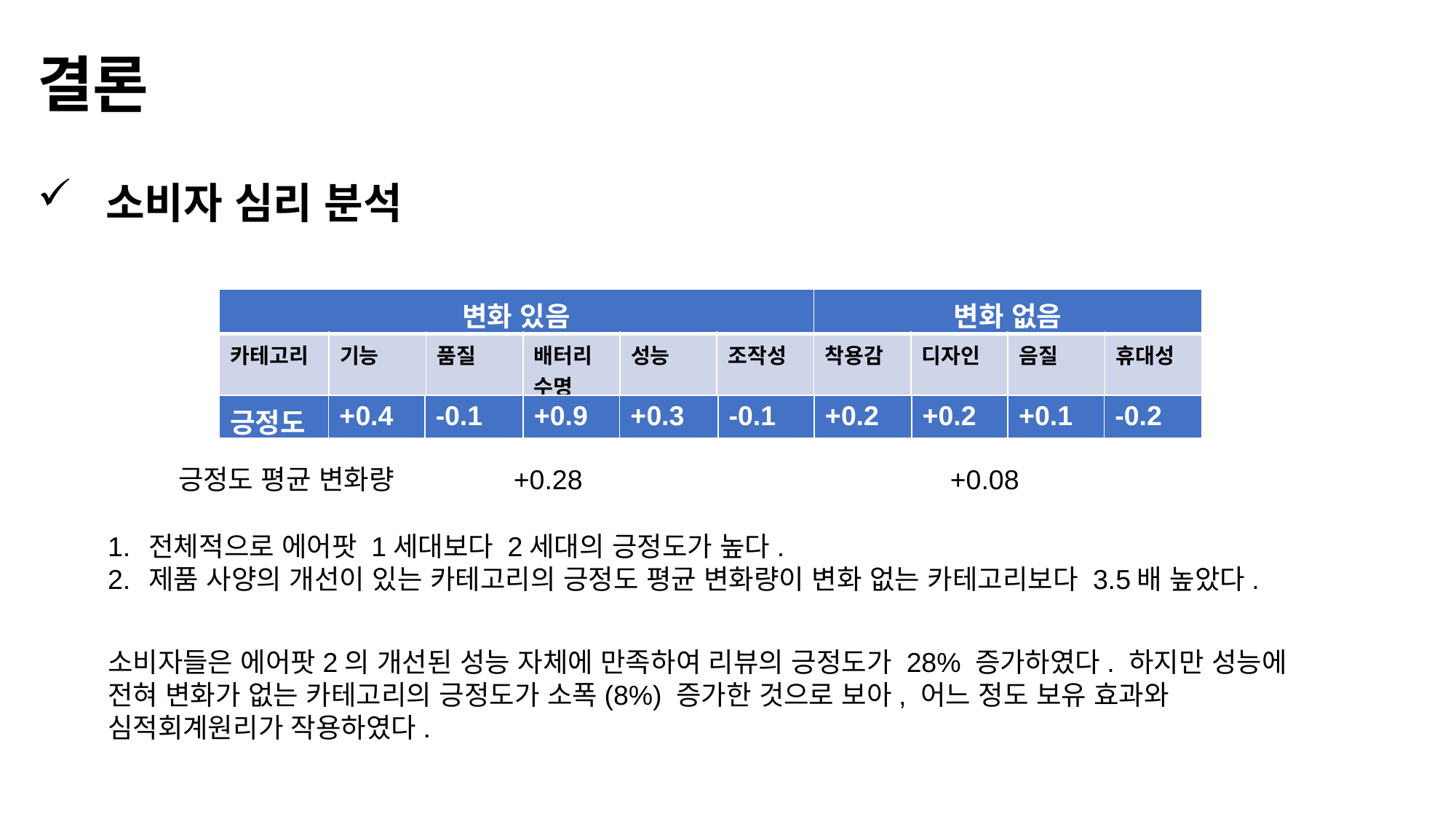

결론
소비자 심리 분석
| 변화 있음 |  |  |  |  |  | 변화 없음 |  |  |  |
| --- | --- | --- | --- | --- | --- | --- | --- | --- | --- |
| 카테고리 | 기능 | 품질 | 배터리수명 | 성능 | 조작성 | 착용감 | 디자인 | 음질 | 휴대성 |
| 긍정도 | +0.4 | -0.1 | +0.9 | +0.3 | -0.1 | +0.2 | +0.2 | +0.1 | -0.2 |
| --- | --- | --- | --- | --- | --- | --- | --- | --- | --- |
긍정도 평균 변화량
+0.28				+0.08
전체적으로 에어팟 1세대보다 2세대의 긍정도가 높다.
제품 사양의 개선이 있는 카테고리의 긍정도 평균 변화량이 변화 없는 카테고리보다 3.5배 높았다.

소비자들은 에어팟2의 개선된 성능 자체에 만족하여 리뷰의 긍정도가 28% 증가하였다. 하지만 성능에 전혀 변화가 없는 카테고리의 긍정도가 소폭(8%) 증가한 것으로 보아, 어느 정도 보유 효과와 심적회계원리가 작용하였다.